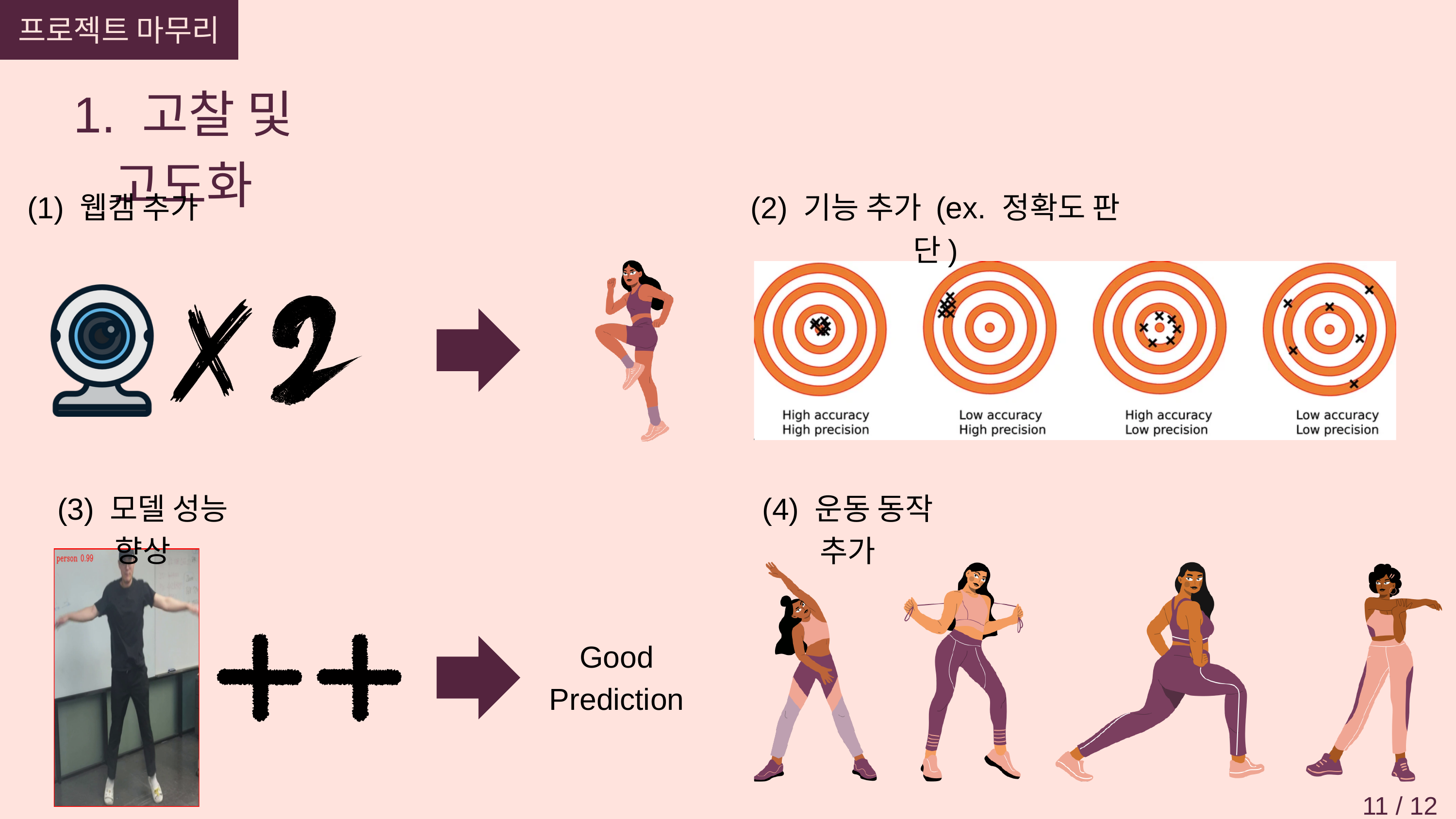

프로젝트 마무리
1. 고찰 및 고도화
(1) 웹캠 추가
(2) 기능 추가 (ex. 정확도 판단)

(3) 모델 성능 향상
(4) 운동 동작 추가

Good
Prediction

11 / 12